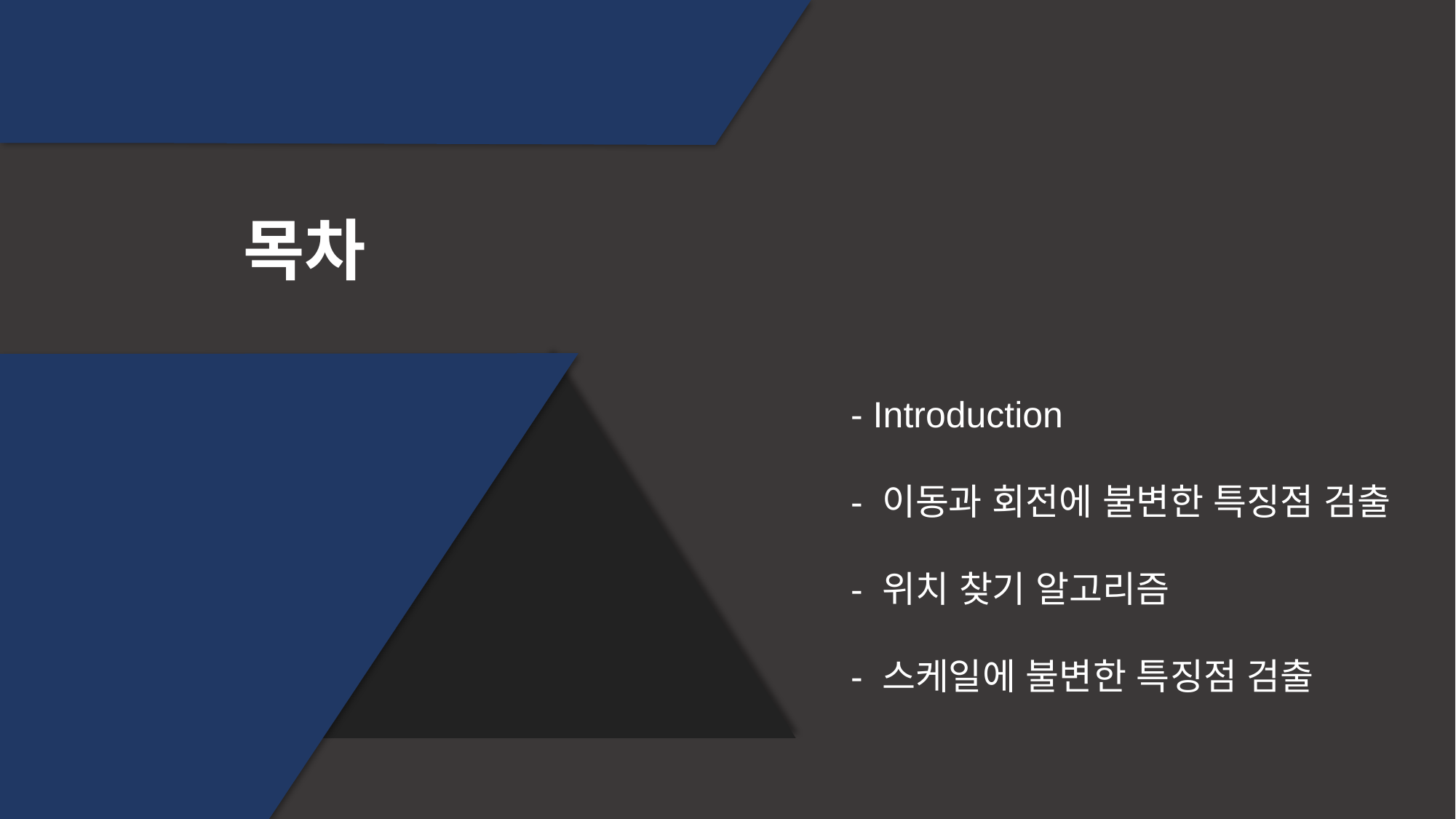

목차

- Introduction

- 이동과 회전에 불변한 특징점 검출

- 위치 찾기 알고리즘

- 스케일에 불변한 특징점 검출